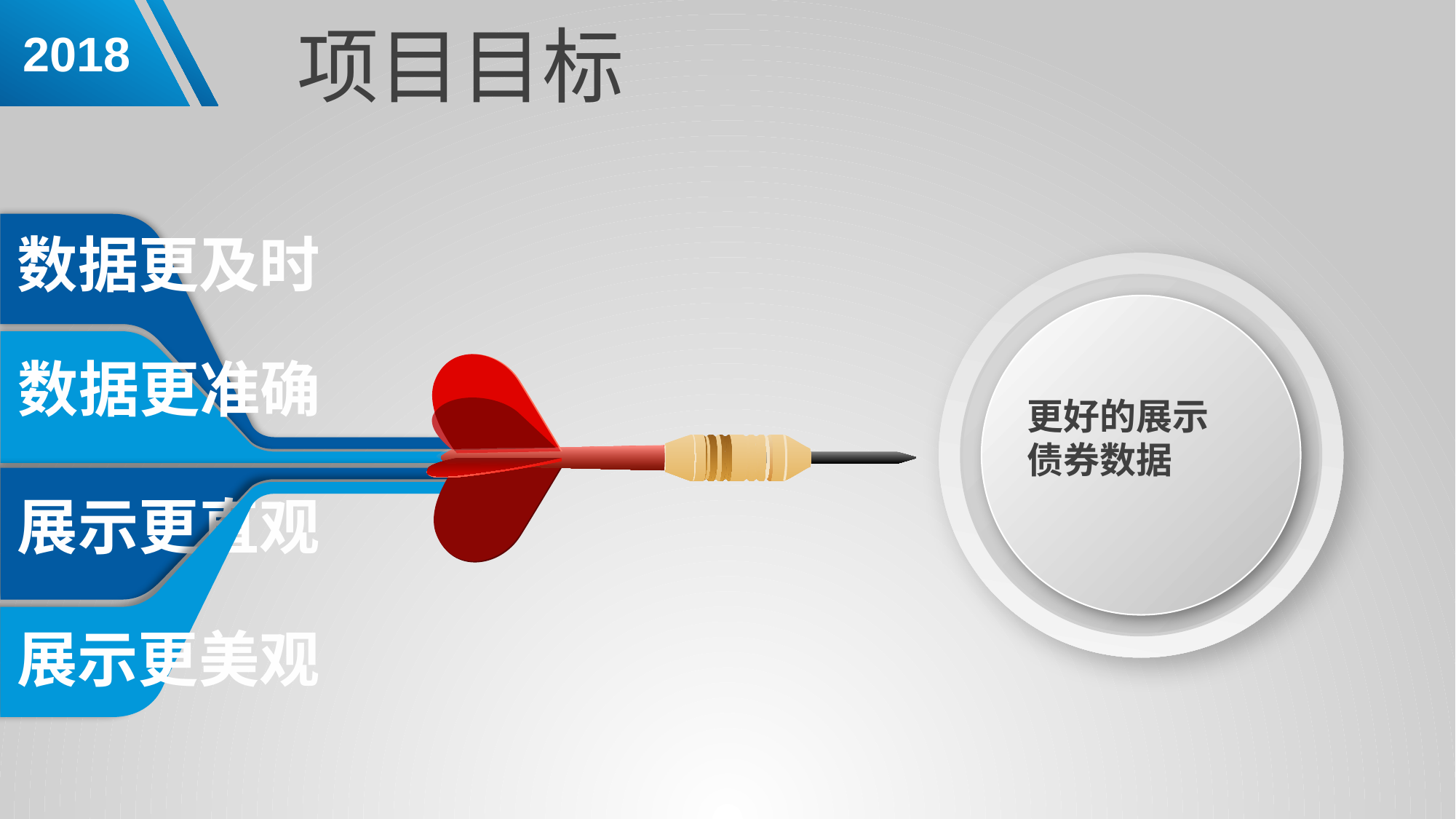

项目目标
2018

数据更及时

更好的展示
债券数据

数据更准确

展示更直观

展示更美观